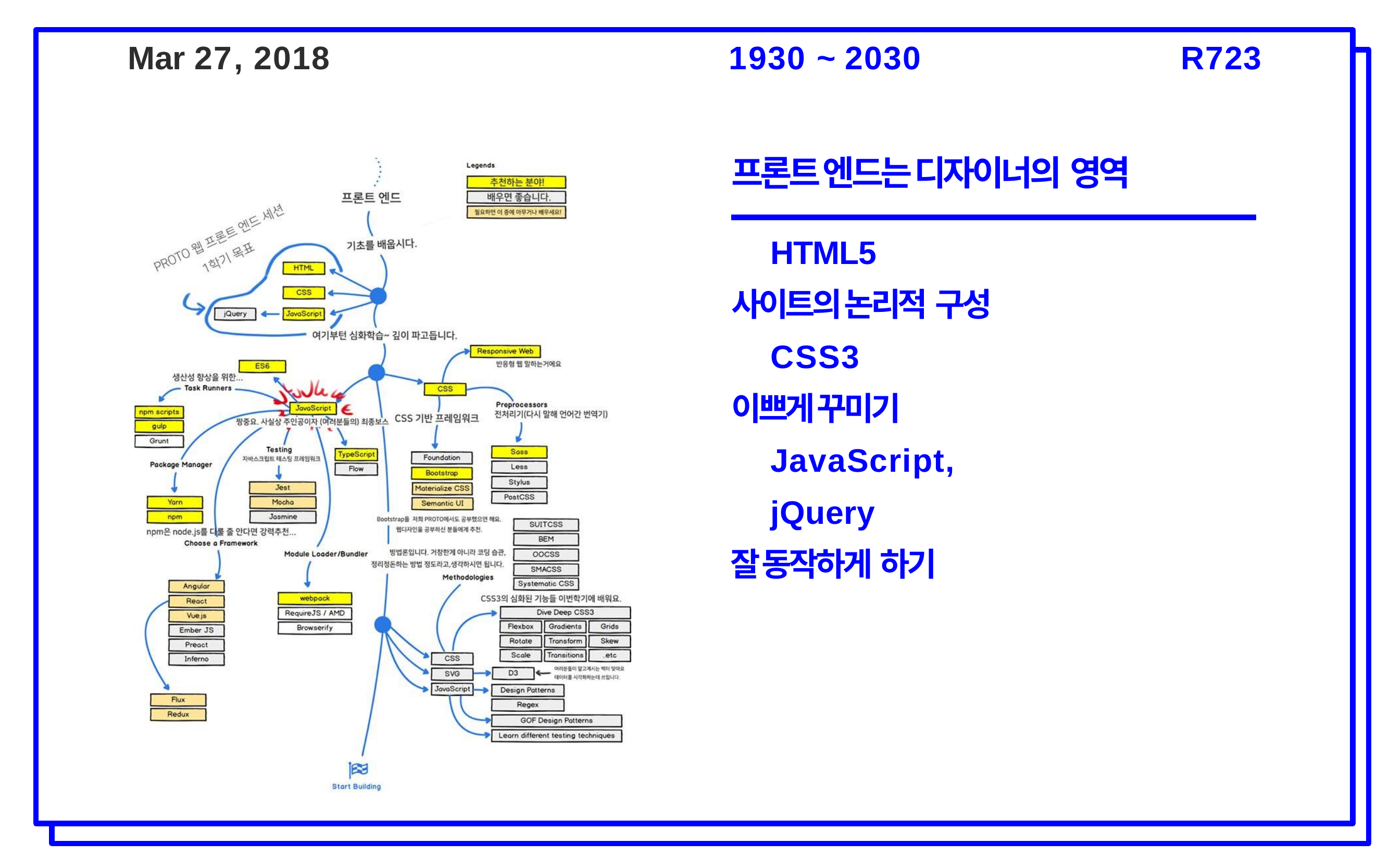

# Mar 27, 2018
1930 ~ 2030
R723
프론트 엔드는 디자이너의 영역

HTML5
사이트의 논리적 구성
CSS3
이쁘게 꾸미기  JavaScript, jQuery
잘 동작하게 하기